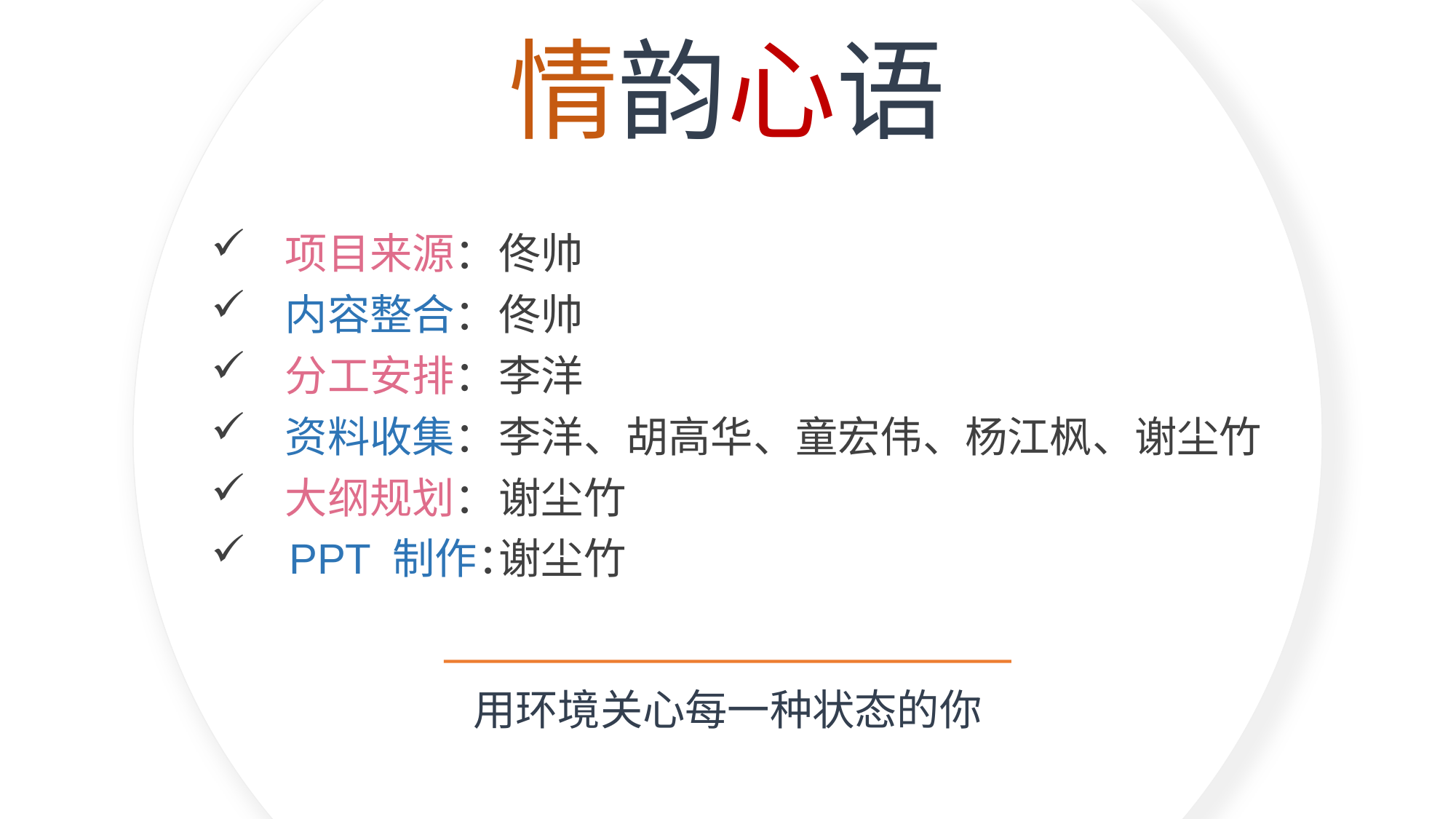

# 情韵心语
 项目来源：
 内容整合：
 分工安排：
 资料收集：
 大纲规划：
  PPT 制作：

佟帅
佟帅
李洋
李洋、胡高华、童宏伟、杨江枫、谢尘竹
谢尘竹
谢尘竹

用环境关心每一种状态的你